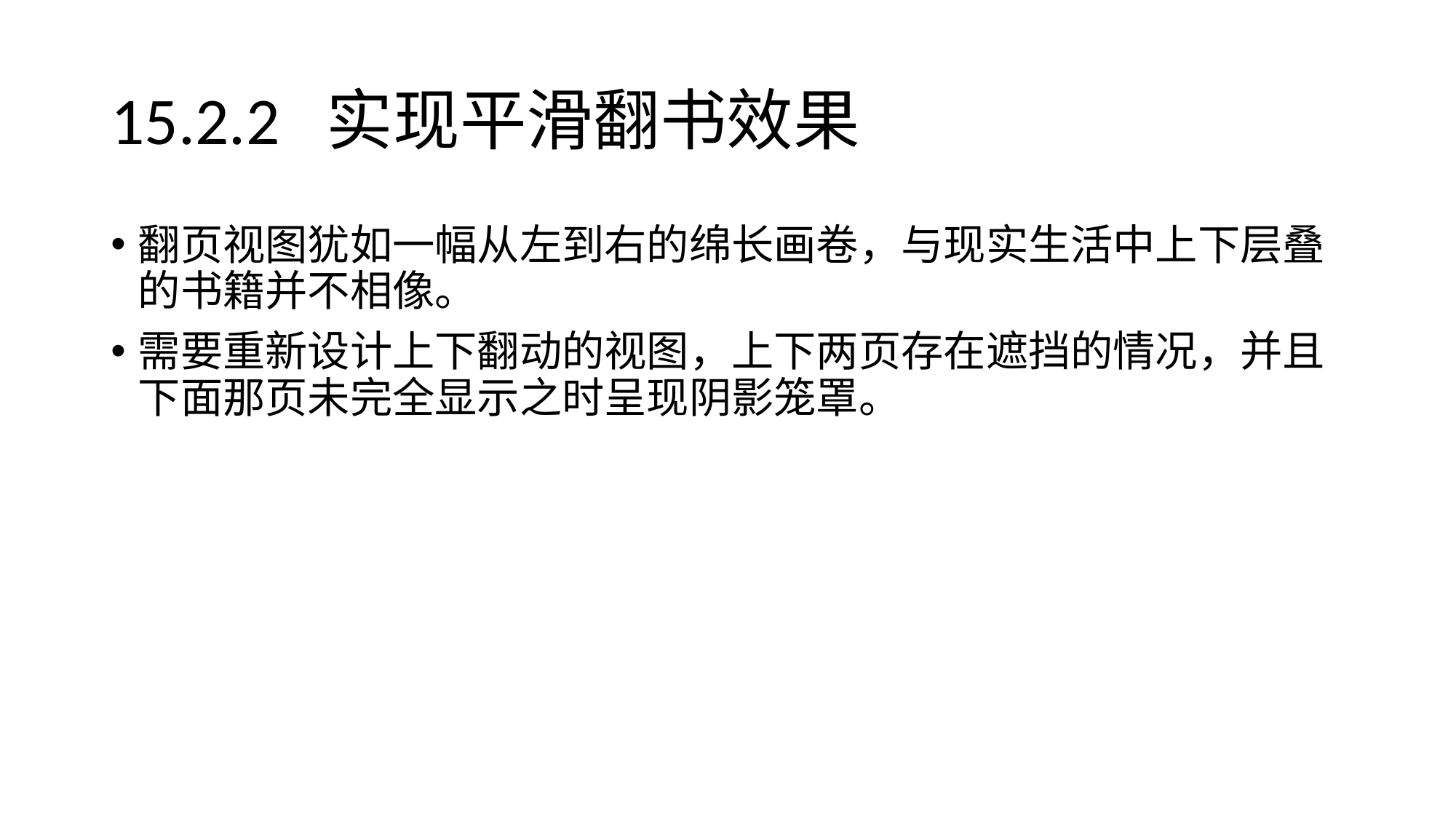

# 15.2.2  实现平滑翻书效果
翻页视图犹如一幅从左到右的绵长画卷，与现实生活中上下层叠的书籍并不相像。
需要重新设计上下翻动的视图，上下两页存在遮挡的情况，并且下面那页未完全显示之时呈现阴影笼罩。